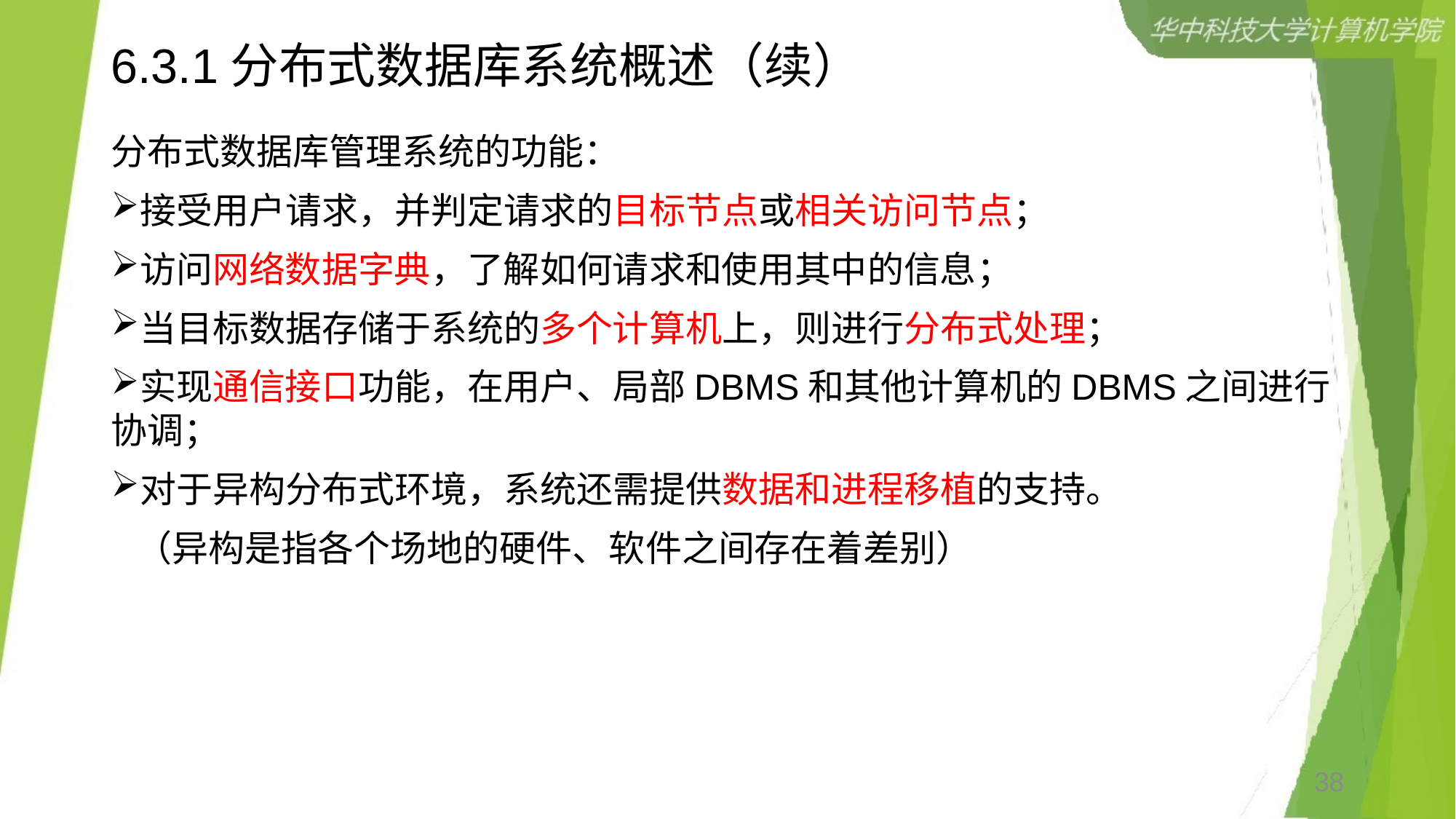

# 6.3.1分布式数据库系统概述（续）
分布式数据库管理系统的功能：
接受用户请求，并判定请求的目标节点或相关访问节点；
访问网络数据字典，了解如何请求和使用其中的信息；
当目标数据存储于系统的多个计算机上，则进行分布式处理；
实现通信接口功能，在用户、局部DBMS和其他计算机的DBMS之间进行协调；
对于异构分布式环境，系统还需提供数据和进程移植的支持。
  （异构是指各个场地的硬件、软件之间存在着差别）
38